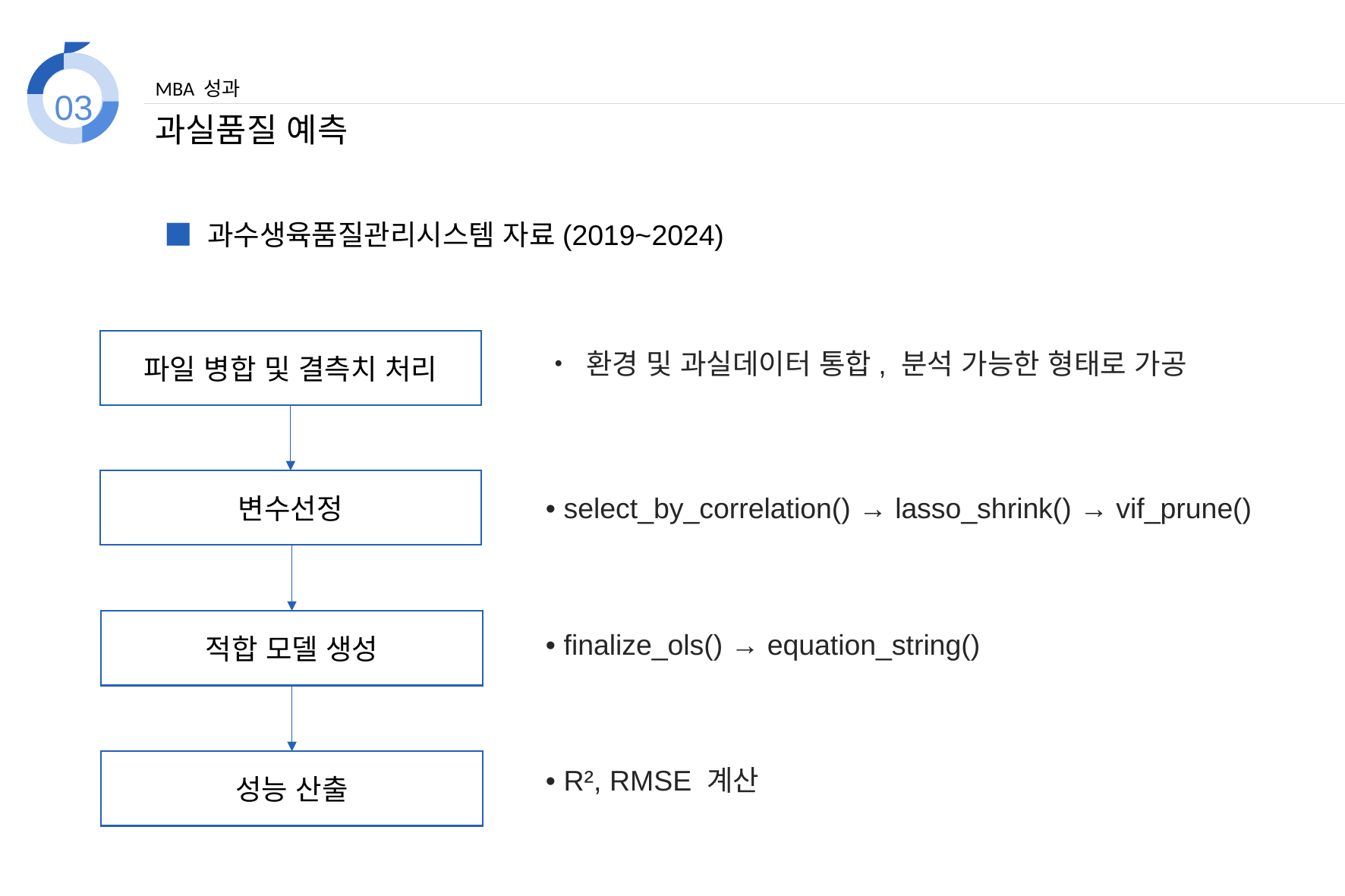

03

MBA 성과
과실품질 예측
■ 과수생육품질관리시스템 자료(2019~2024)
파일 병합 및 결측치 처리
 • 환경 및 과실데이터 통합, 분석 가능한 형태로 가공
변수선정
 • select_by_correlation() → lasso_shrink() → vif_prune()
적합 모델 생성
 • finalize_ols() → equation_string()
성능 산출
 • R², RMSE 계산